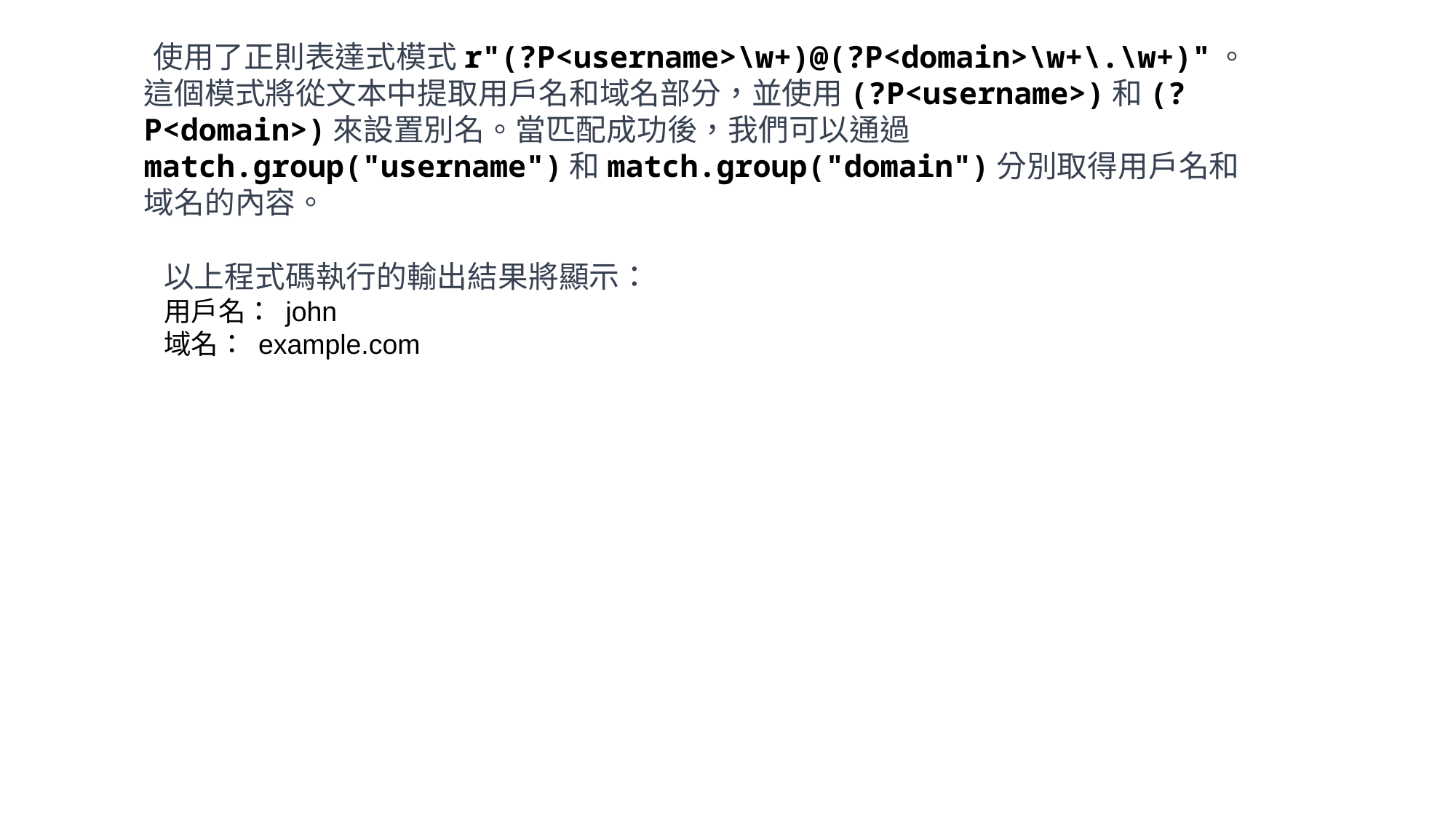

使用了正則表達式模式r"(?P<username>\w+)@(?P<domain>\w+\.\w+)"。這個模式將從文本中提取用戶名和域名部分，並使用(?P<username>)和(?P<domain>)來設置別名。當匹配成功後，我們可以通過match.group("username")和match.group("domain")分別取得用戶名和域名的內容。
以上程式碼執行的輸出結果將顯示：
用戶名： john
域名： example.com